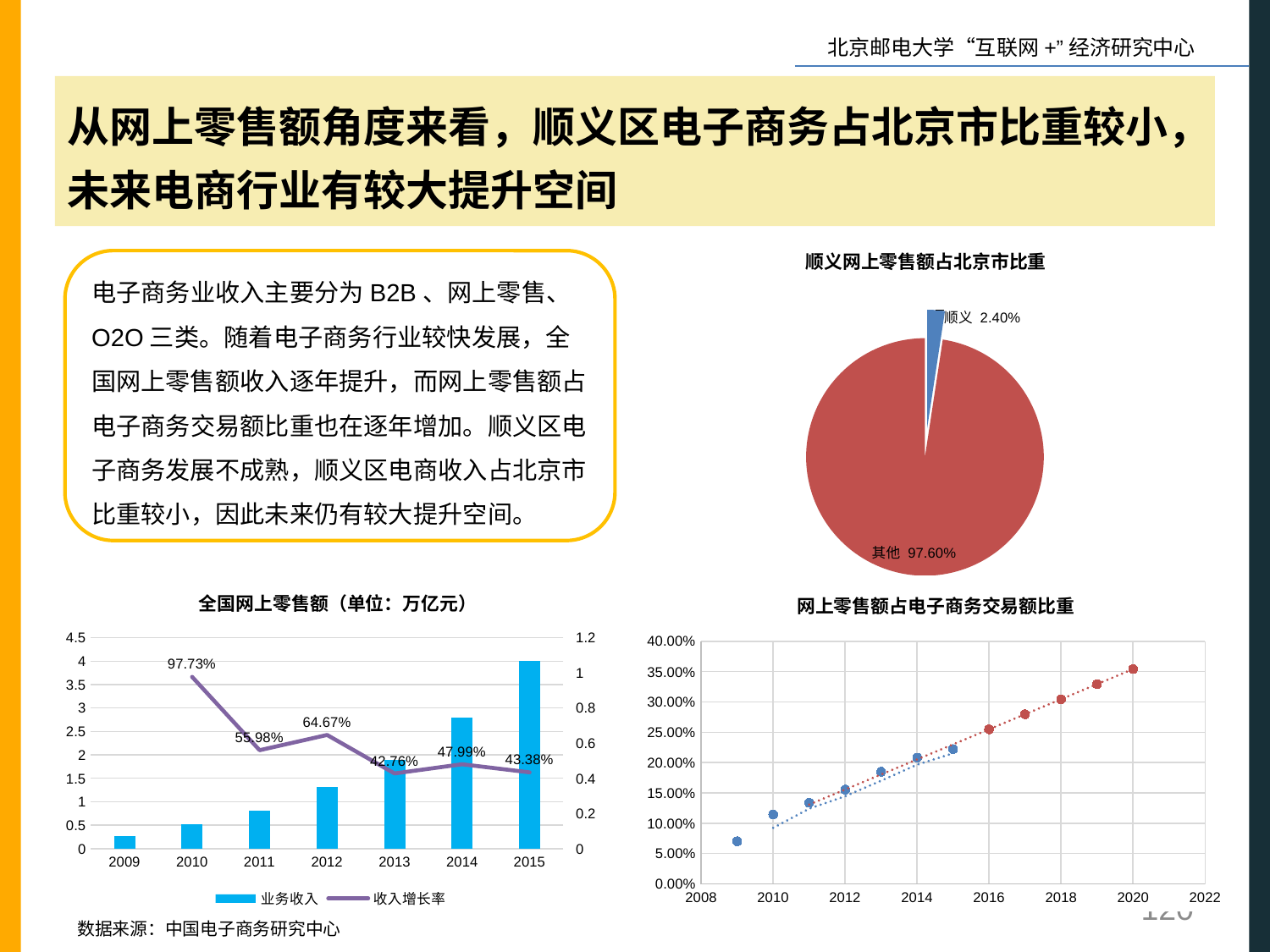

从网上零售额角度来看，顺义区电子商务占北京市比重较小，未来电商行业有较大提升空间

### Chart: 顺义网上零售额占北京市比重

| Category |  |
|---|---|
| 顺义 | 0.024016604071950998 |
| 其他 | 0.9759833959280487 |
电子商务业收入主要分为B2B、网上零售、O2O三类。随着电子商务行业较快发展，全国网上零售额收入逐年提升，而网上零售额占电子商务交易额比重也在逐年增加。顺义区电子商务发展不成熟，顺义区电商收入占北京市比重较小，因此未来仍有较大提升空间。

### Chart: 全国网上零售额（单位：万亿元）

| Category |  |  |
|---|---|---|
| 2009 | 0.26 | None |
| 2010 | 0.5141 | 0.9773076923076922 |
| 2011 | 0.8019 | 0.559813265901575 |
| 2012 | 1.3205 | 0.6467140541214622 |
| 2013 | 1.8851 | 0.427565316168118 |
| 2014 | 2.7898 | 0.4799214895761501 |
| 2015 | 4.0 | 0.43379453724281325 |

### Chart: 网上零售额占电子商务交易额比重

| Category |  |  |
|---|---|---|
120
数据来源：中国电子商务研究中心